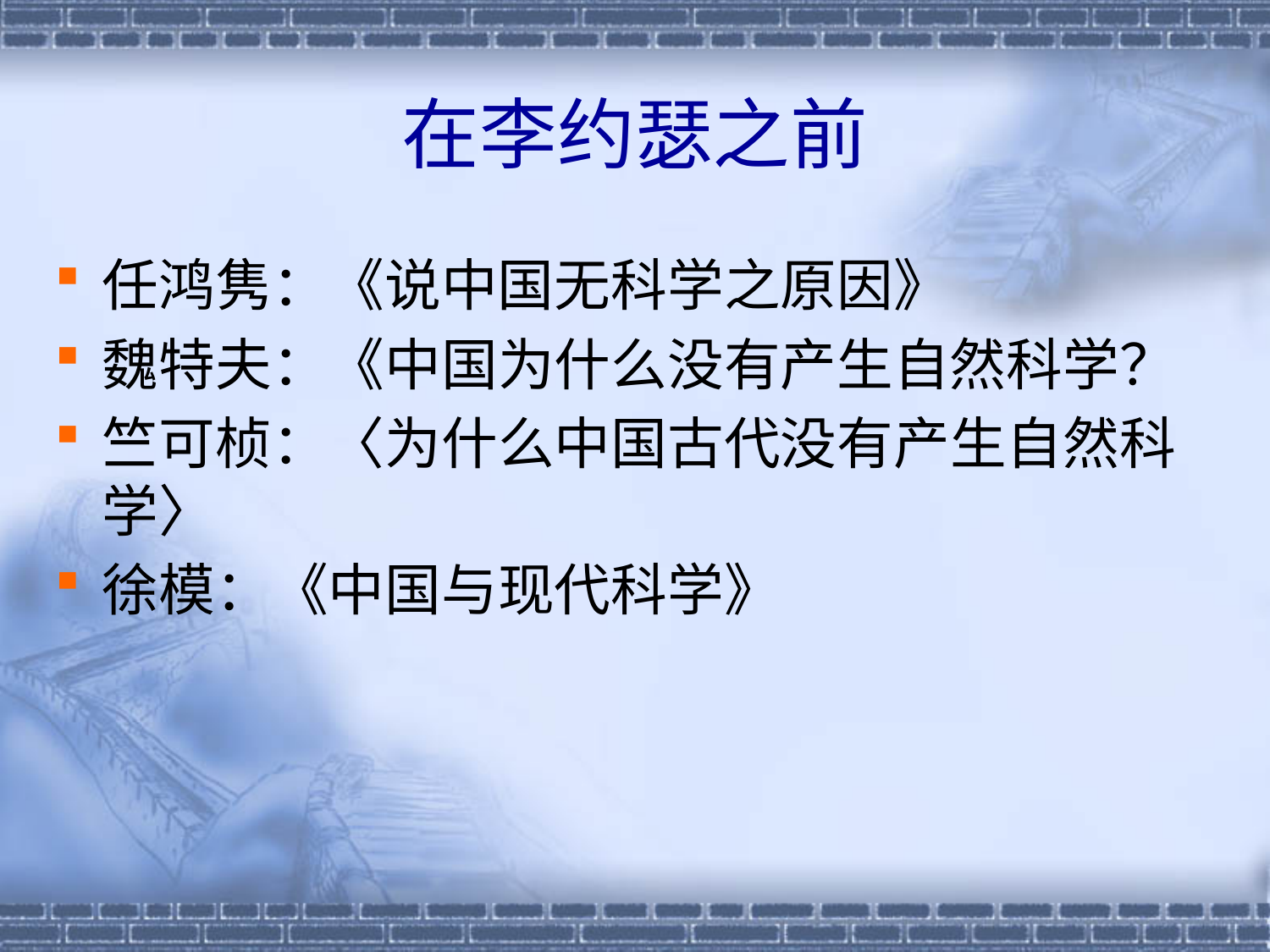

# 在李约瑟之前
任鸿隽：《说中国无科学之原因》
魏特夫：《中国为什么没有产生自然科学？
竺可桢：〈为什么中国古代没有产生自然科学〉
徐模：《中国与现代科学》